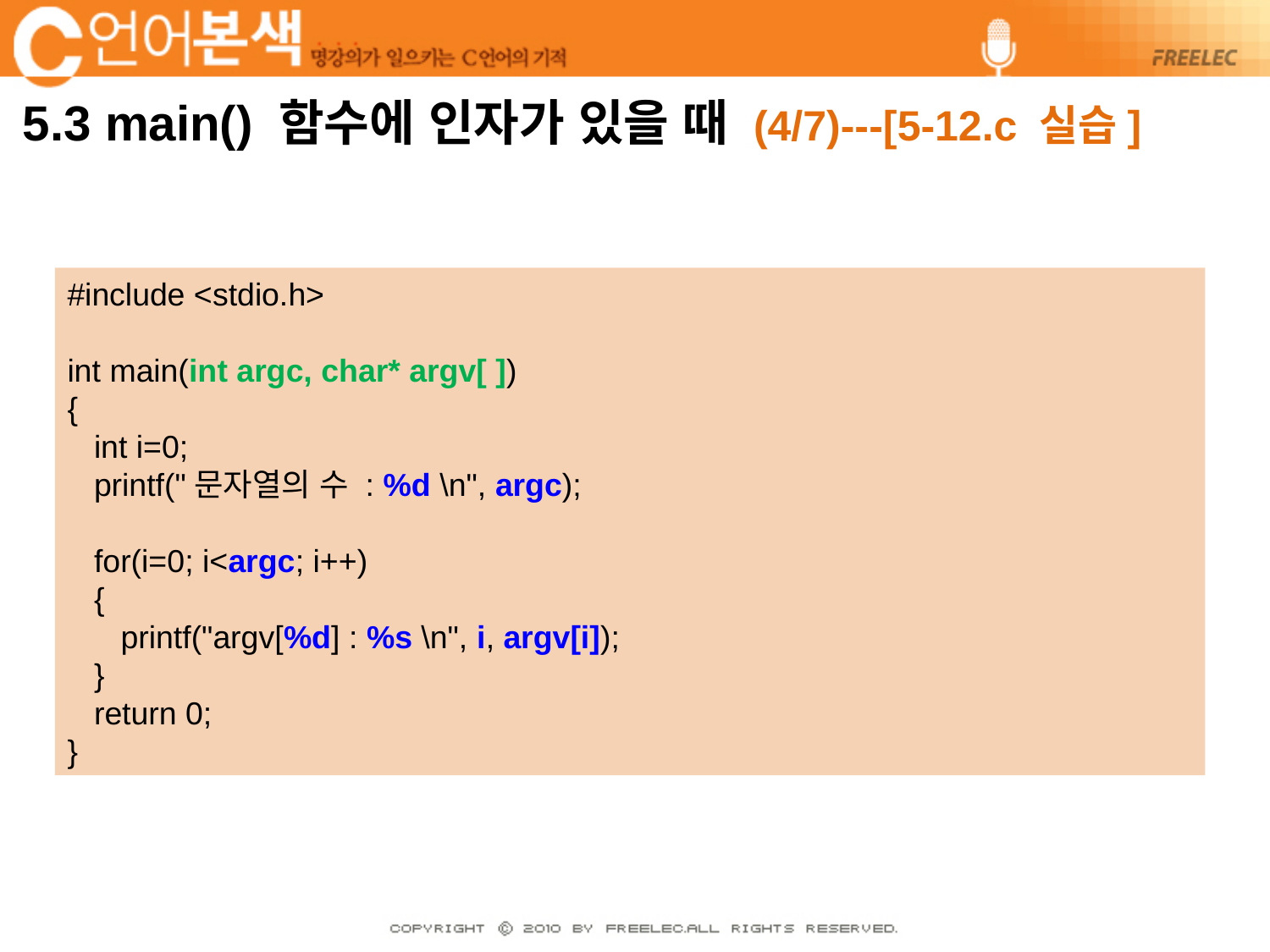

# 5.3 main() 함수에 인자가 있을 때 (4/7)---[5-12.c 실습]
#include <stdio.h>

int main(int argc, char* argv[ ])
{
   int i=0;
   printf("문자열의 수 : %d \n", argc);

   for(i=0; i<argc; i++)
   {
      printf("argv[%d] : %s \n", i, argv[i]);
   }
   return 0;
}